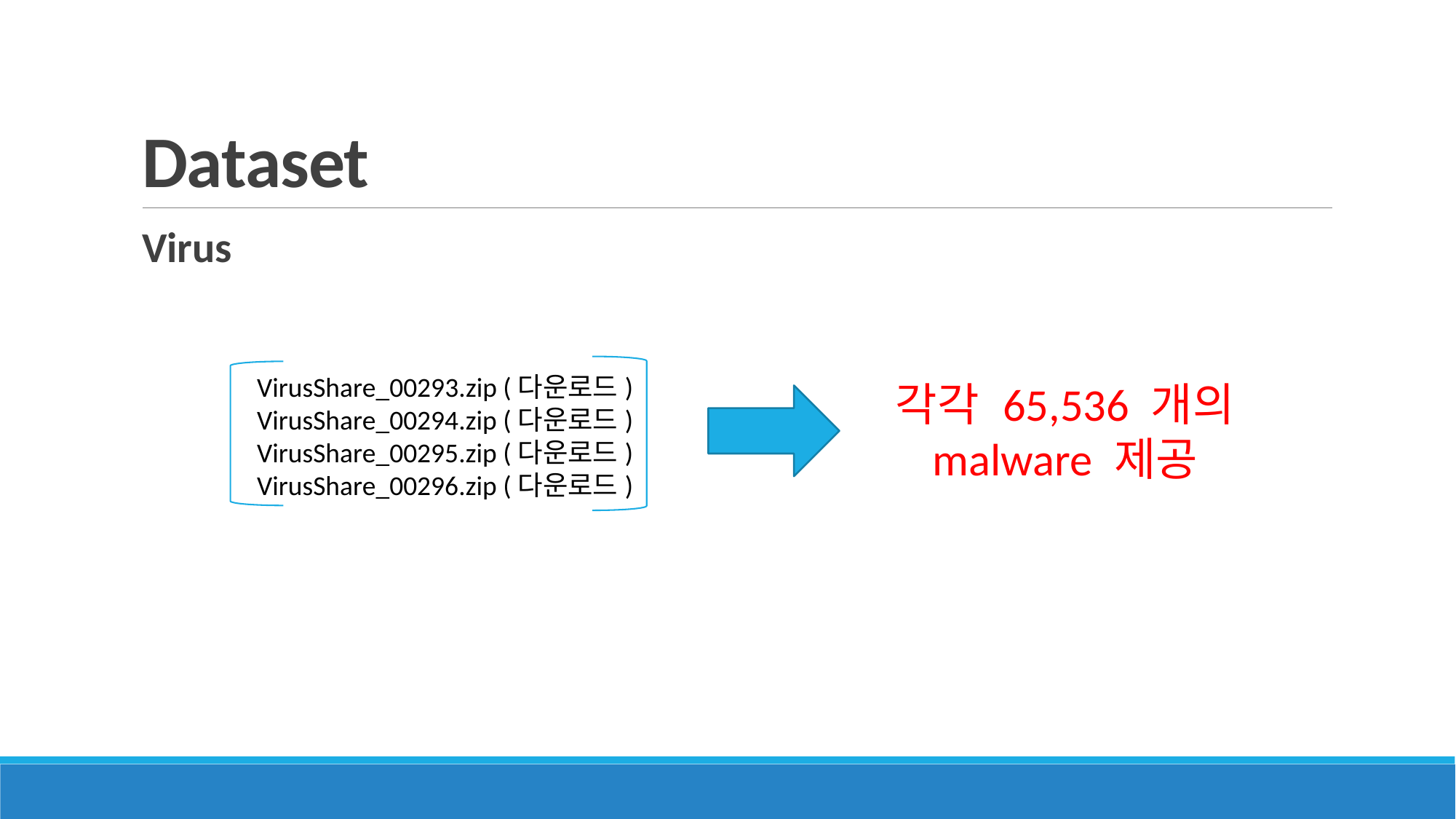

# Dataset
Virus

VirusShare_00293.zip (다운로드)
VirusShare_00294.zip (다운로드)
VirusShare_00295.zip (다운로드)
VirusShare_00296.zip (다운로드)
각각 65,536 개의 malware 제공